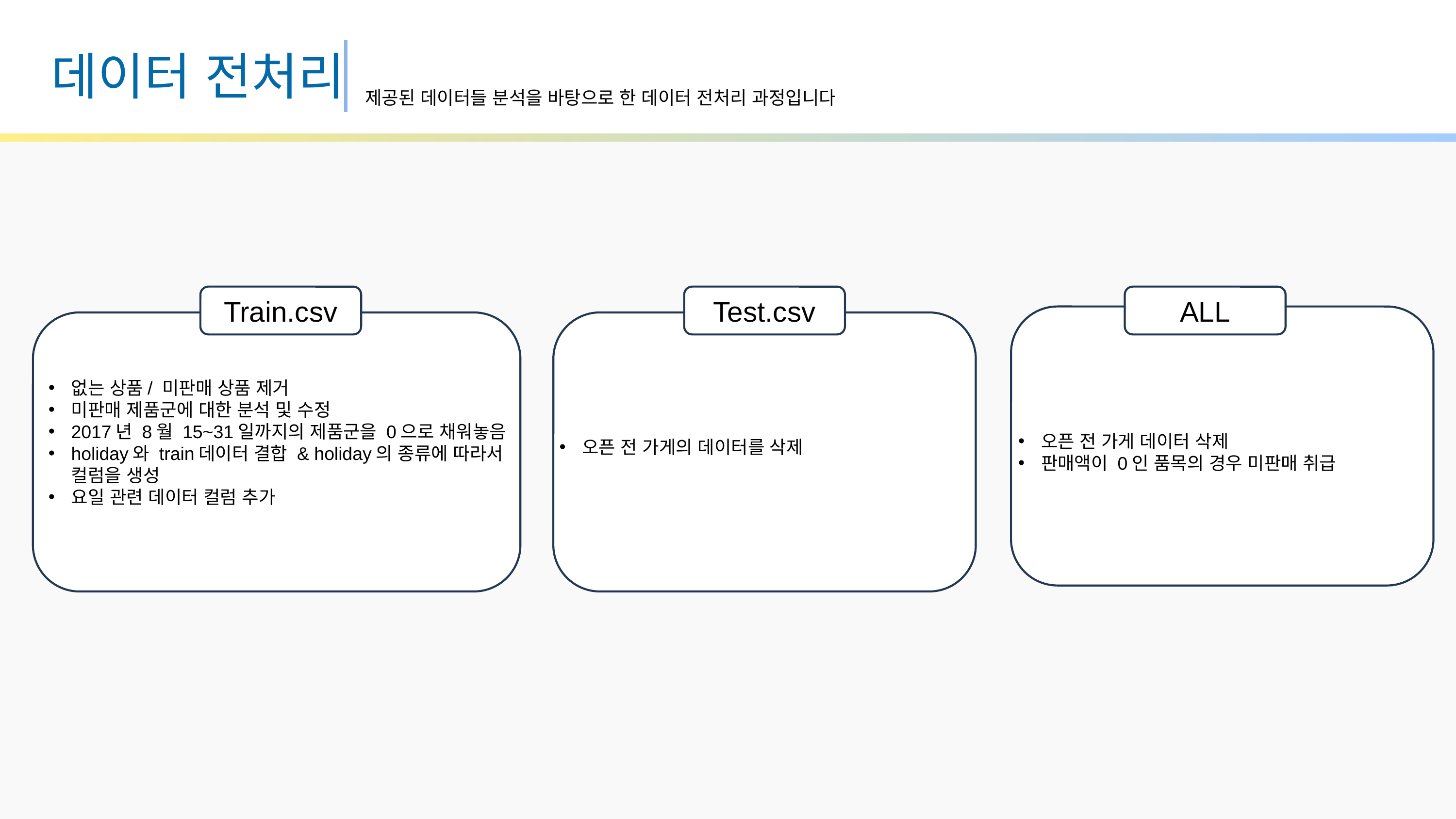

데이터 전처리

제공된 데이터들 분석을 바탕으로 한 데이터 전처리 과정입니다

Train.csv
Test.csv
ALL

Train.csv
없는 상품/ 판매하지 않는 상품 train데이터에서 제거
판매하지 않는 제품군에 대한 분석 및 trian 데이터 수정

Test.csv
오픈 전 가게의 데이터를 테스트 데이터에서 삭제
all
그래프로 출력하지 않고 오픈 전 가게 데이터 삭제
판매액이 0인 품목의 경우 판매하지 않는 것으로 취급
train 데이터에서 제거
2017년 8월 15~31일까지의 데이터안에 미리 위 제품군을 0으로 채워놓음
holiday와 train데이터 결합 & holiday의 종류에 따라서 컬럼을 생성
요일 관련 데이터 컬럼 추가

없는 상품/ 미판매 상품 제거
미판매 제품군에 대한 분석 및 수정
2017년 8월 15~31일까지의 제품군을 0으로 채워놓음
holiday와 train데이터 결합 & holiday의 종류에 따라서 컬럼을 생성
요일 관련 데이터 컬럼 추가

오픈 전 가게 데이터 삭제
판매액이 0인 품목의 경우 미판매 취급
오픈 전 가게의 데이터를 삭제